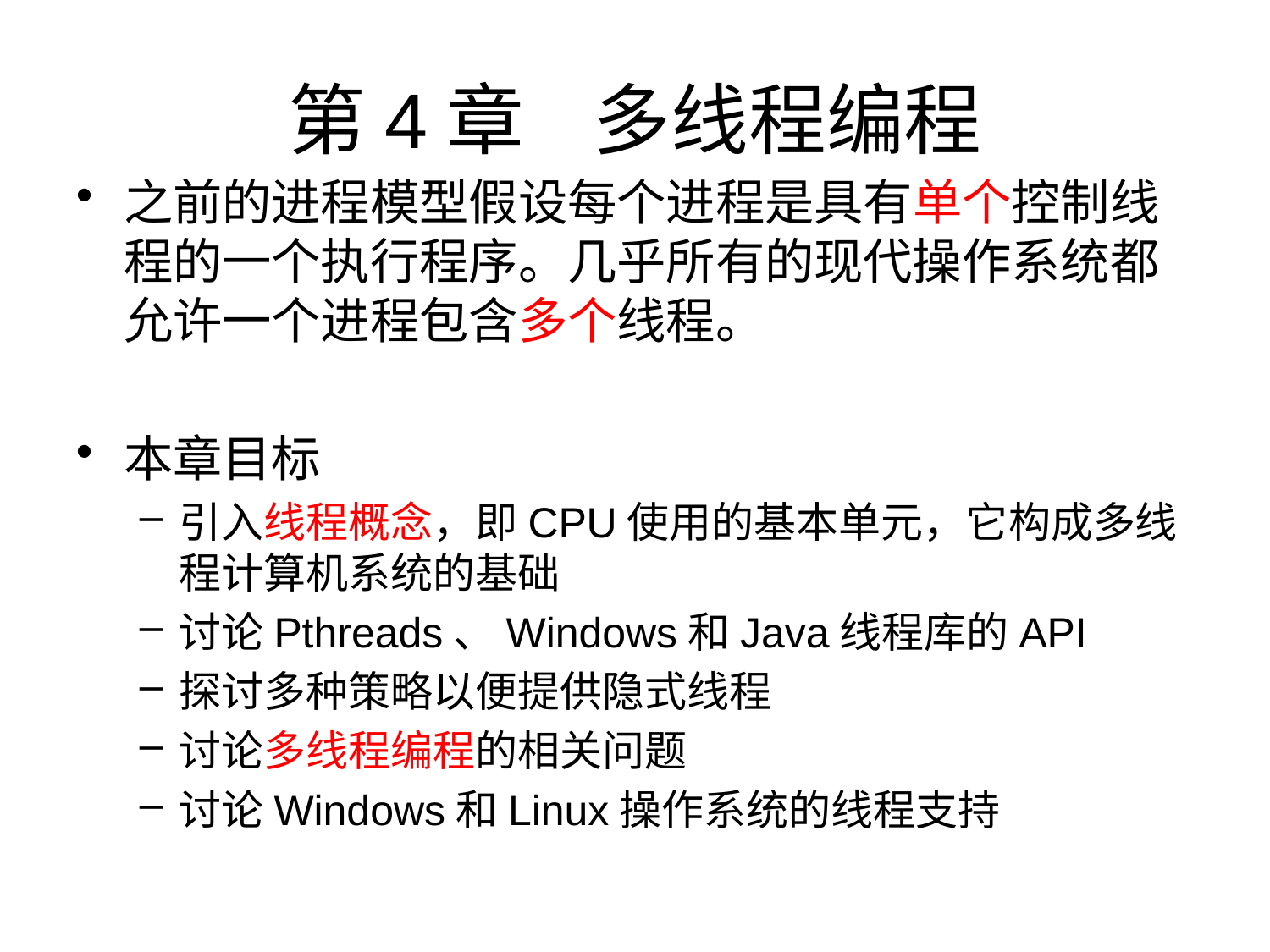

# 第4章    多线程编程
之前的进程模型假设每个进程是具有单个控制线程的一个执行程序。几乎所有的现代操作系统都允许一个进程包含多个线程。

本章目标
引入线程概念，即CPU使用的基本单元，它构成多线程计算机系统的基础
讨论Pthreads、Windows和Java线程库的API
探讨多种策略以便提供隐式线程
讨论多线程编程的相关问题
讨论Windows和Linux操作系统的线程支持